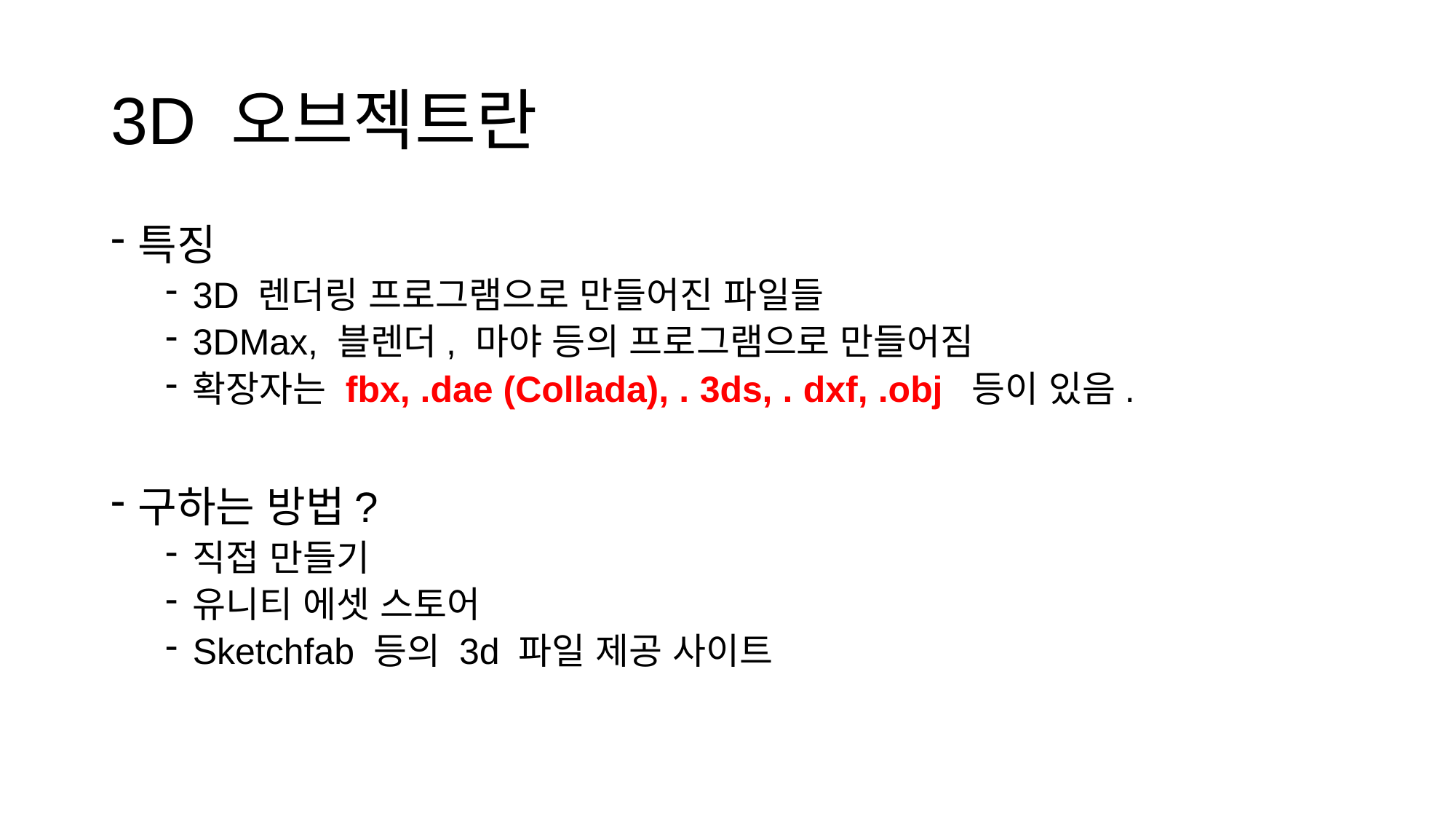

# 3D 오브젝트란
특징
3D 렌더링 프로그램으로 만들어진 파일들
3DMax, 블렌더, 마야 등의 프로그램으로 만들어짐
확장자는 fbx, .dae (Collada), . 3ds, . dxf, .obj  등이 있음.

구하는 방법?
직접 만들기
유니티 에셋 스토어
Sketchfab 등의 3d 파일 제공 사이트